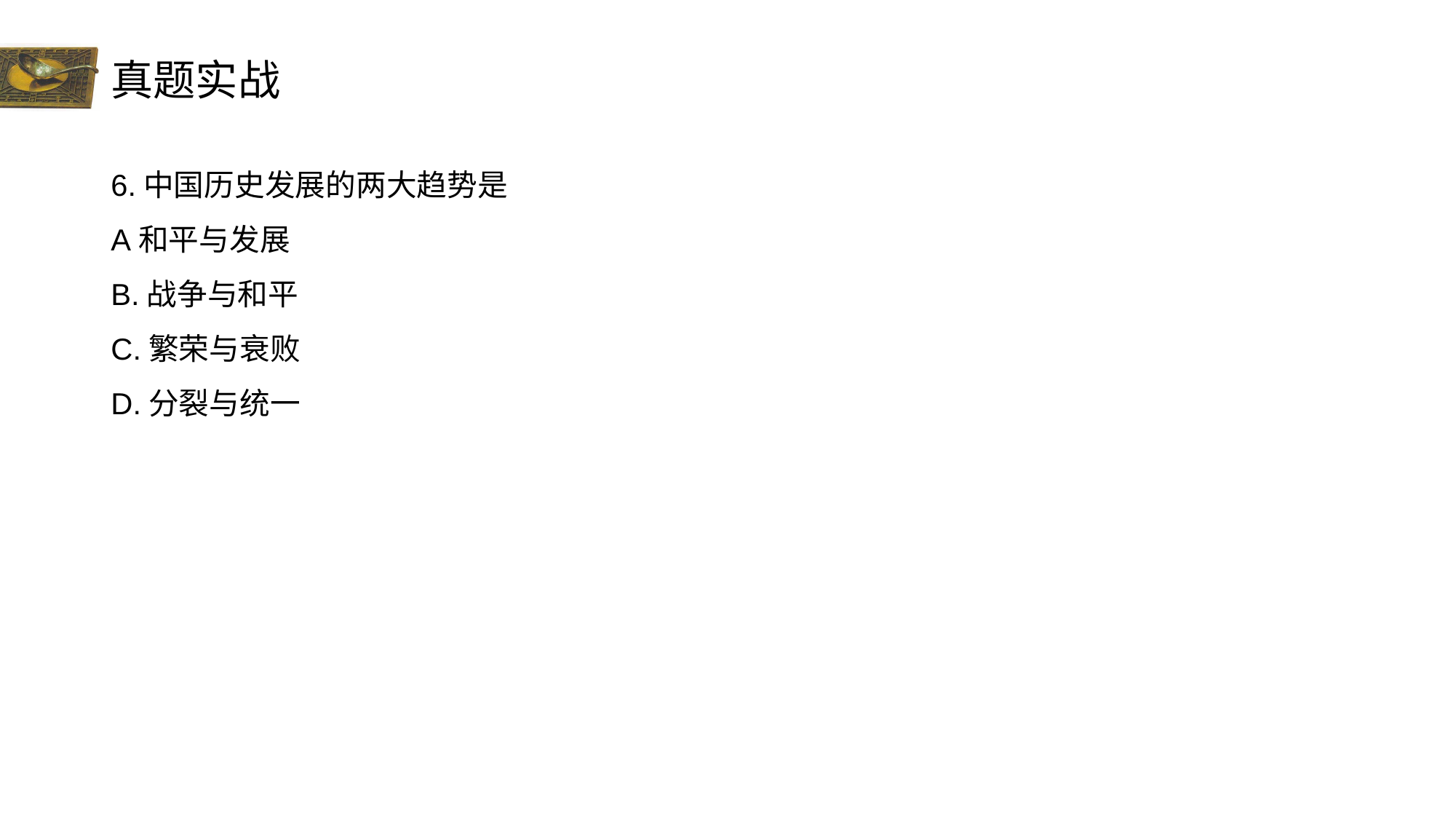

# 真题实战
6.中国历史发展的两大趋势是
A和平与发展
B.战争与和平
C.繁荣与衰败
D.分裂与统一

40